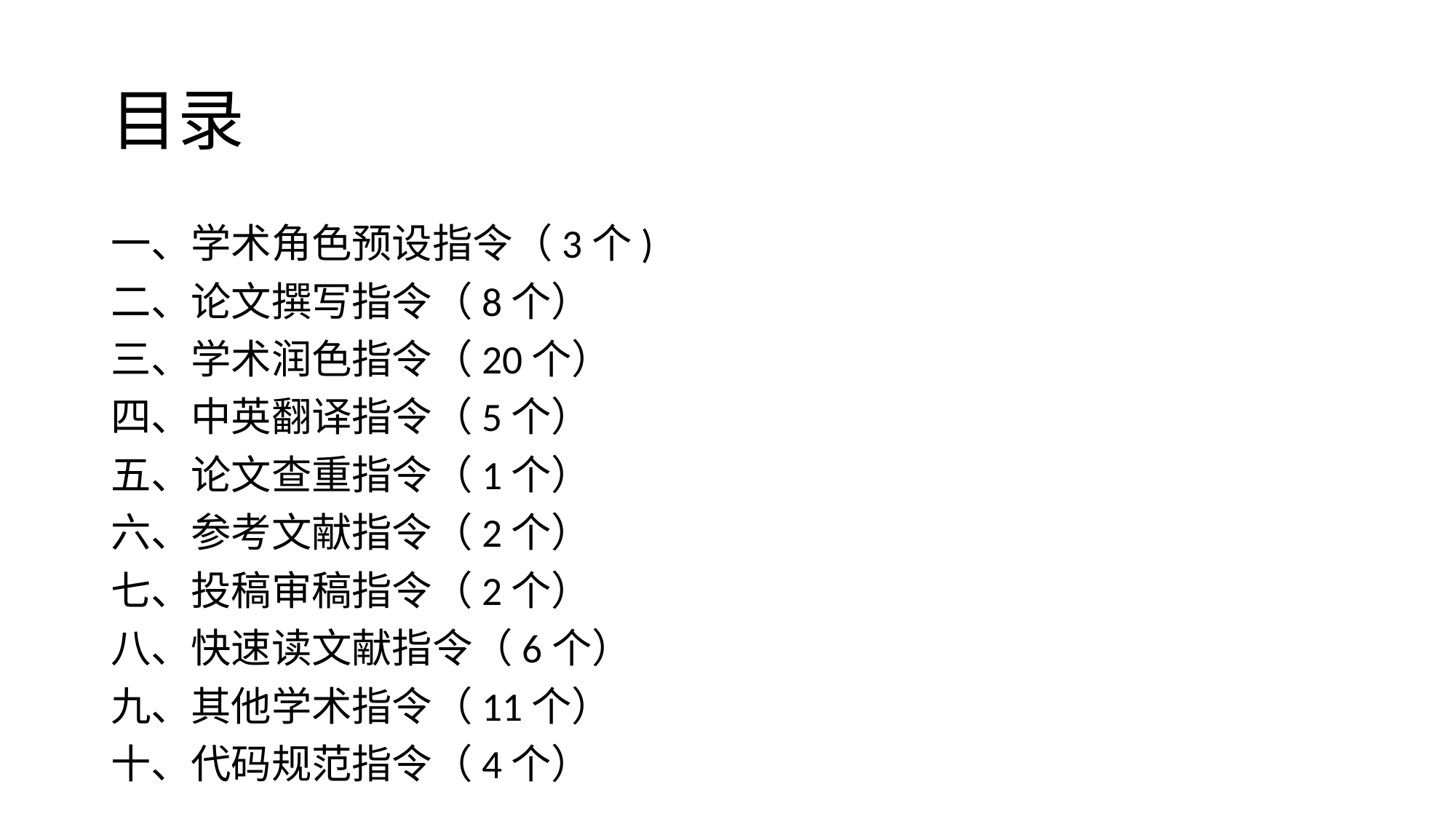

# 目录
一、学术角色预设指令（3个)
二、论文撰写指令（8个）
三、学术润色指令（20个）
四、中英翻译指令（5个）
五、论文查重指令（1个）
六、参考文献指令（2个）
七、投稿审稿指令（2个）
八、快速读文献指令（6个）
九、其他学术指令（11个）
十、代码规范指令（4个）